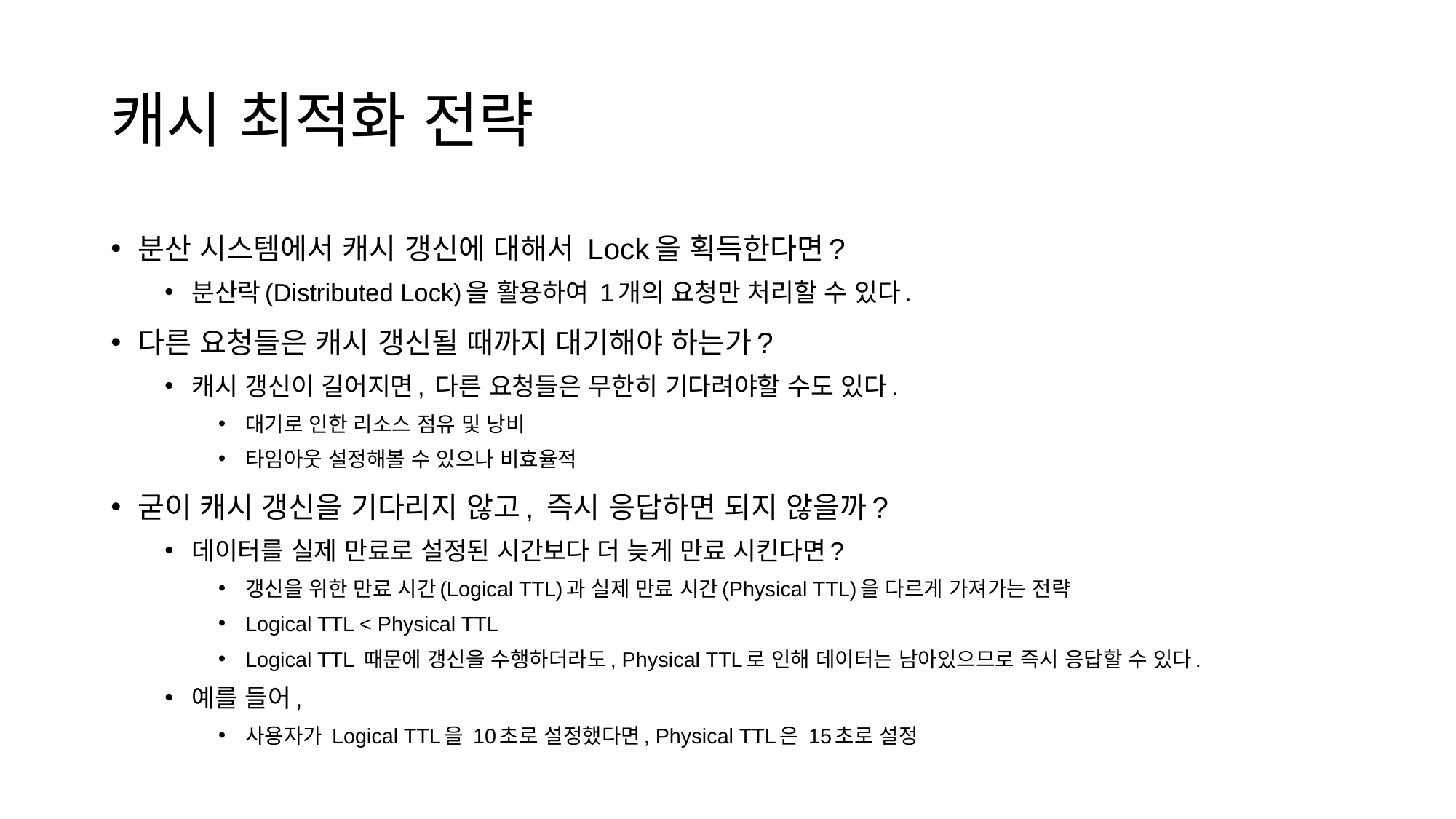

# 캐시 최적화 전략
분산 시스템에서 캐시 갱신에 대해서 Lock을 획득한다면?
분산락(Distributed Lock)을 활용하여 1개의 요청만 처리할 수 있다.
다른 요청들은 캐시 갱신될 때까지 대기해야 하는가?
캐시 갱신이 길어지면, 다른 요청들은 무한히 기다려야할 수도 있다.
대기로 인한 리소스 점유 및 낭비
타임아웃 설정해볼 수 있으나 비효율적
굳이 캐시 갱신을 기다리지 않고, 즉시 응답하면 되지 않을까?
데이터를 실제 만료로 설정된 시간보다 더 늦게 만료 시킨다면?
갱신을 위한 만료 시간(Logical TTL)과 실제 만료 시간(Physical TTL)을 다르게 가져가는 전략
Logical TTL < Physical TTL
Logical TTL 때문에 갱신을 수행하더라도, Physical TTL로 인해 데이터는 남아있으므로 즉시 응답할 수 있다.
예를 들어,
사용자가 Logical TTL을 10초로 설정했다면, Physical TTL은 15초로 설정